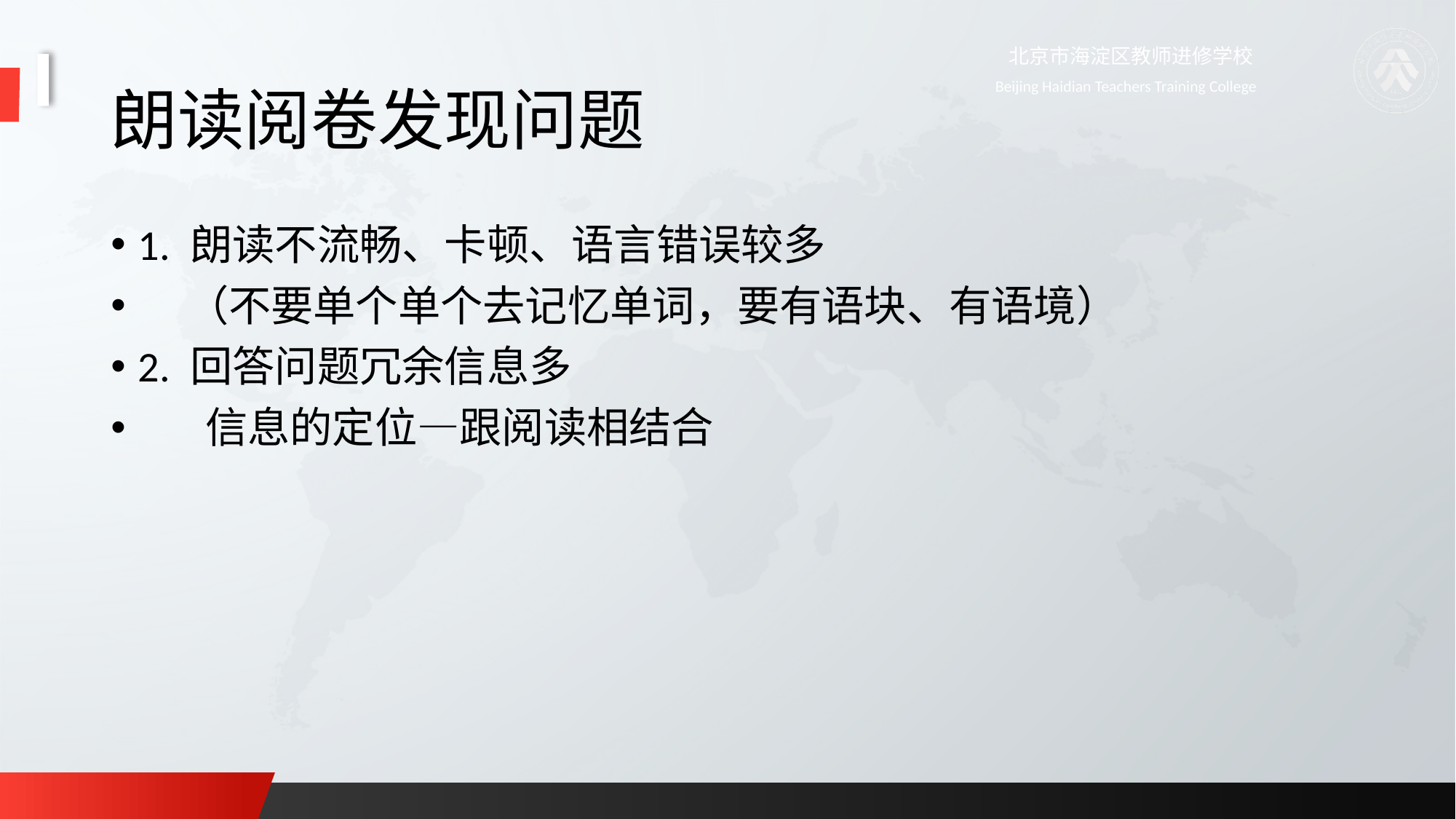

# 朗读阅卷发现问题
1. 朗读不流畅、卡顿、语言错误较多
    （不要单个单个去记忆单词，要有语块、有语境）
2. 回答问题冗余信息多
      信息的定位—跟阅读相结合